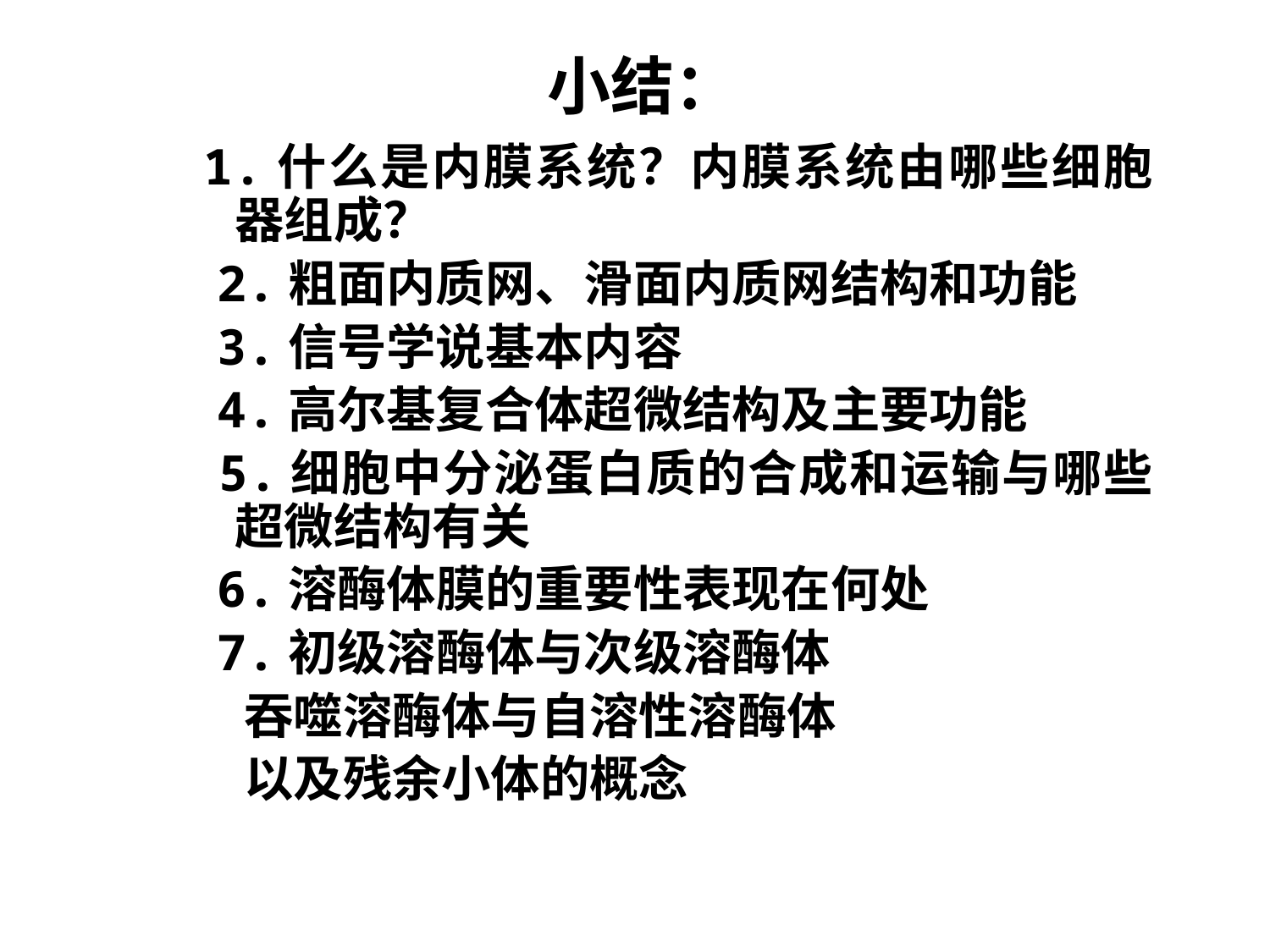

# 小结：
 1.什么是内膜系统？内膜系统由哪些细胞器组成？
 2.粗面内质网、滑面内质网结构和功能
 3.信号学说基本内容
 4.高尔基复合体超微结构及主要功能
 5.细胞中分泌蛋白质的合成和运输与哪些超微结构有关
 6.溶酶体膜的重要性表现在何处
 7.初级溶酶体与次级溶酶体
    吞噬溶酶体与自溶性溶酶体
    以及残余小体的概念